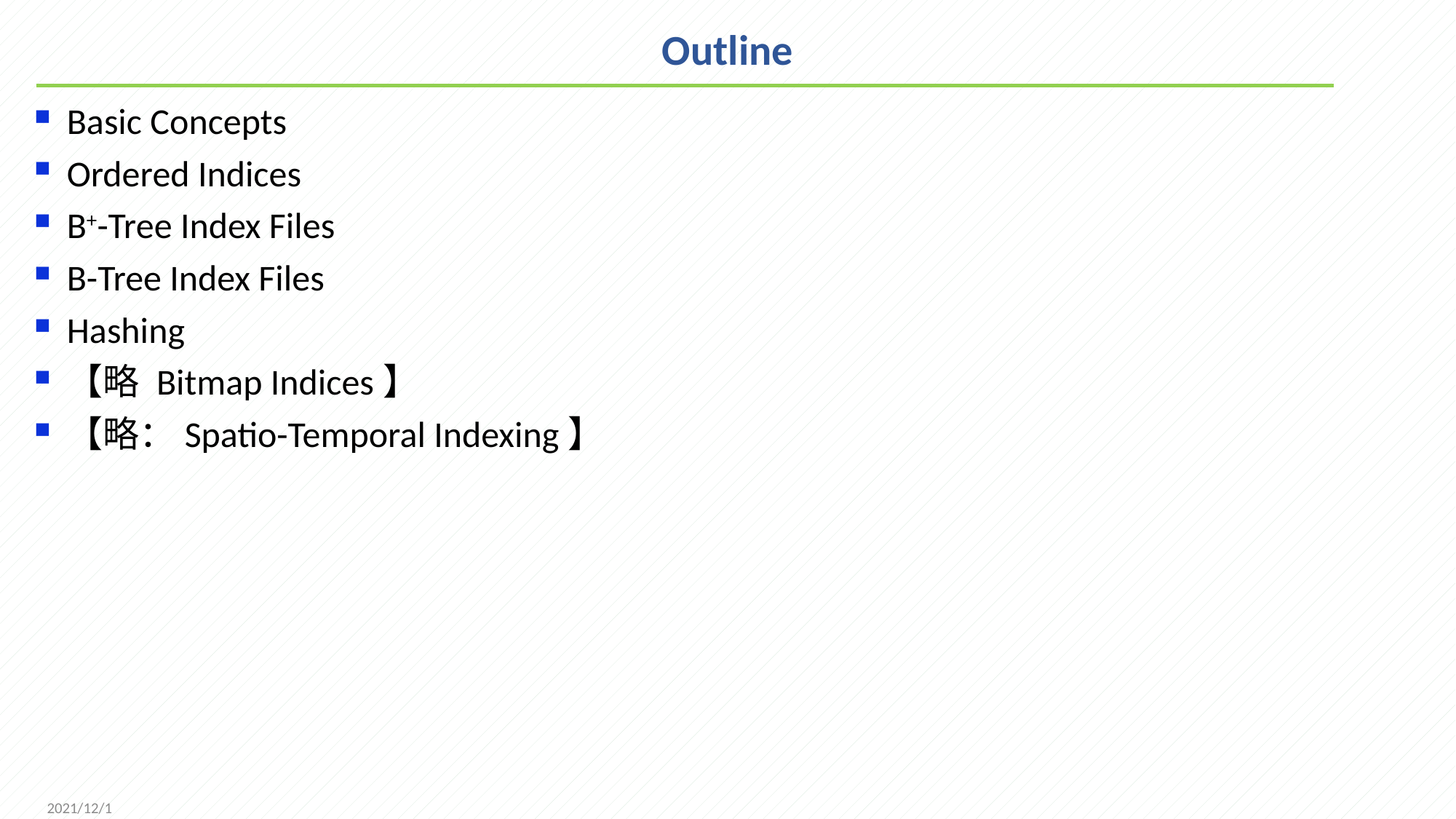

# Outline
Basic Concepts
Ordered Indices
B+-Tree Index Files
B-Tree Index Files
Hashing
【略 Bitmap Indices】
【略：Spatio-Temporal Indexing】
2021/12/1